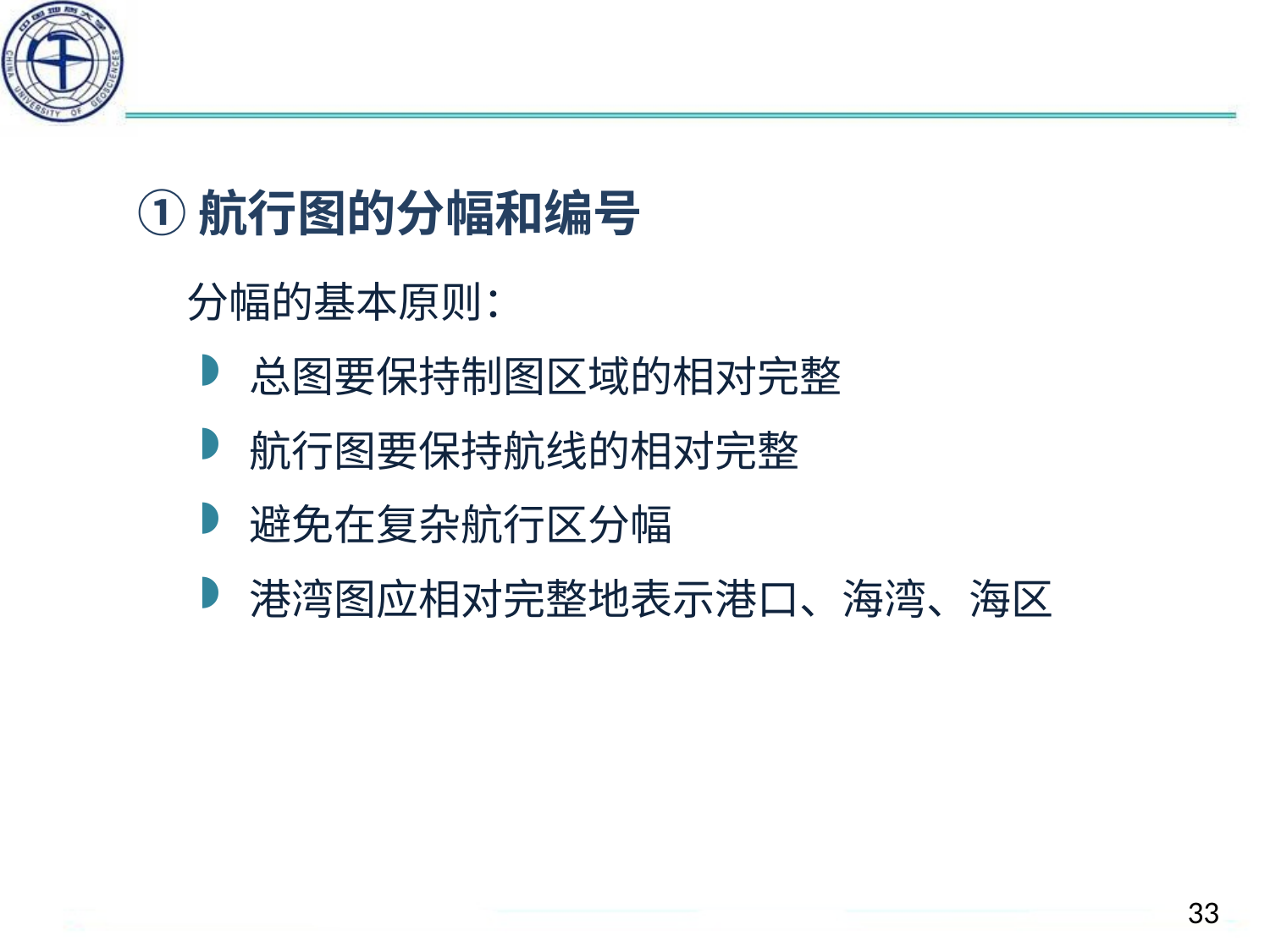

#
①航行图的分幅和编号
分幅的基本原则：
总图要保持制图区域的相对完整
航行图要保持航线的相对完整
避免在复杂航行区分幅
港湾图应相对完整地表示港口、海湾、海区